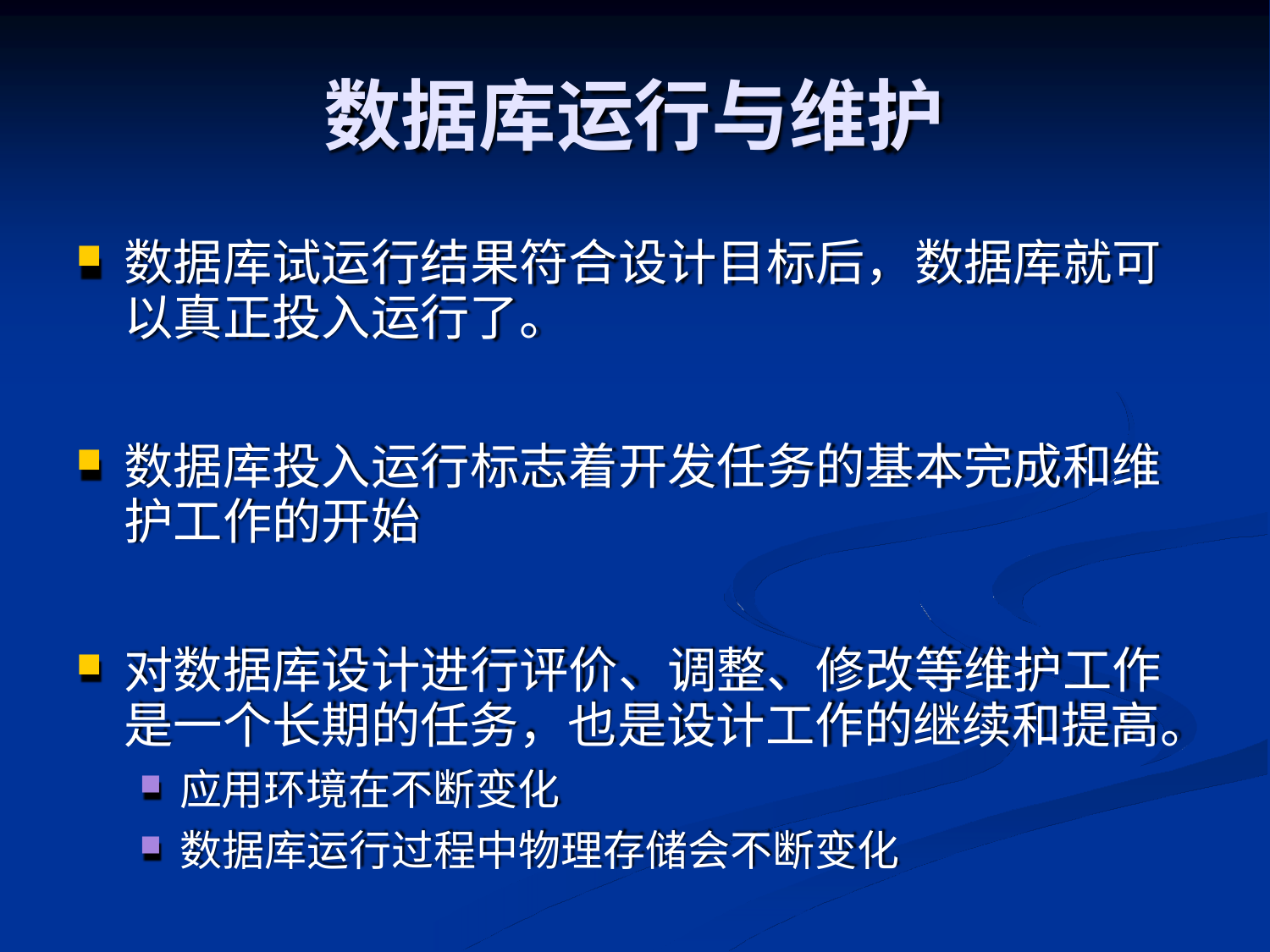

# 数据库运行与维护

数据库试运行结果符合设计目标后，数据库就可 以真正投入运行了。

数据库投入运行标志着开发任务的基本完成和维 护工作的开始

对数据库设计进行评价、调整、修改等维护工作 是一个长期的任务，也是设计工作的继续和提高。
应用环境在不断变化
数据库运行过程中物理存储会不断变化